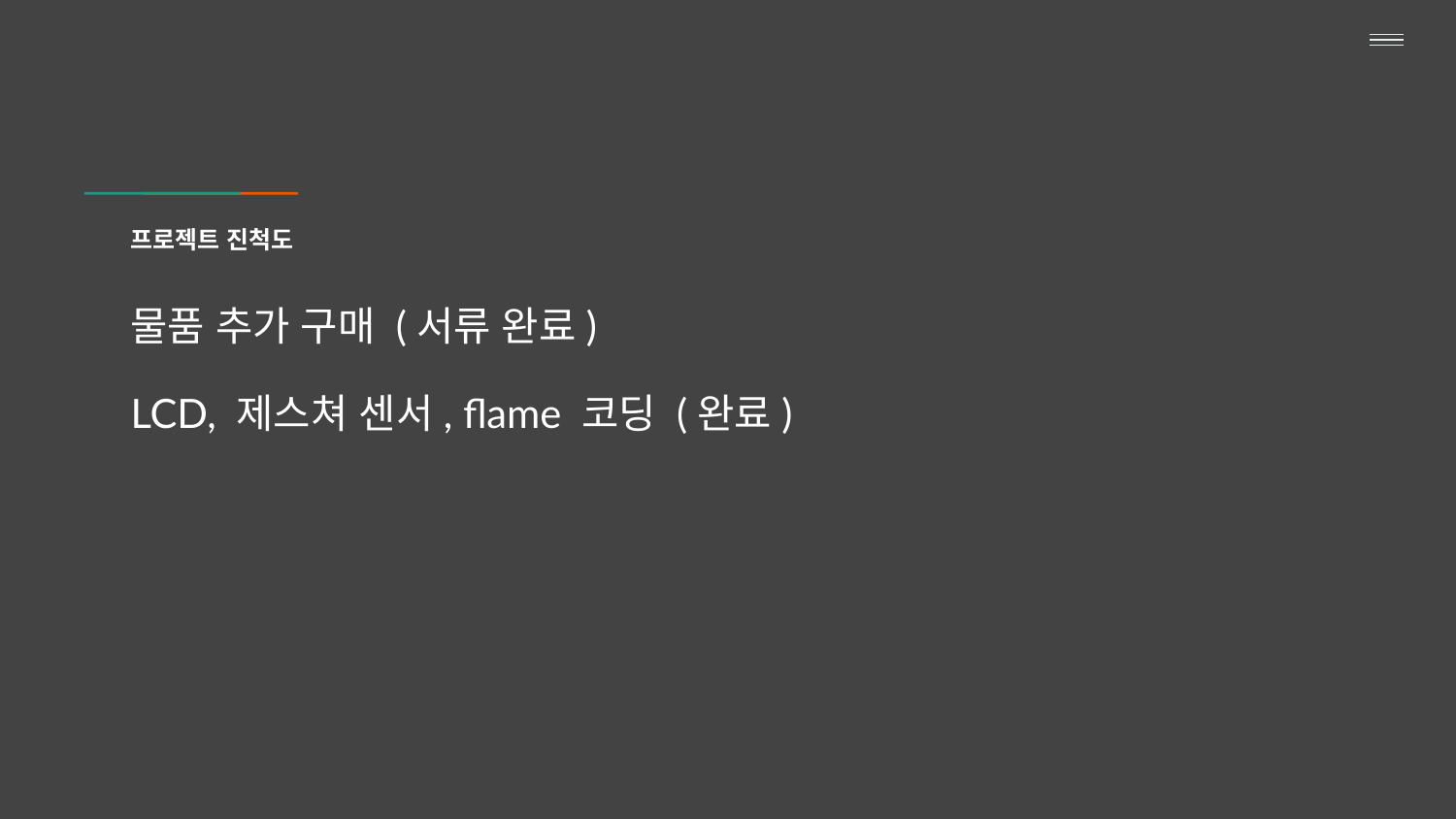

# 프로젝트 진척도
물품 추가 구매 (서류 완료)
LCD, 제스쳐 센서, flame 코딩 (완료)